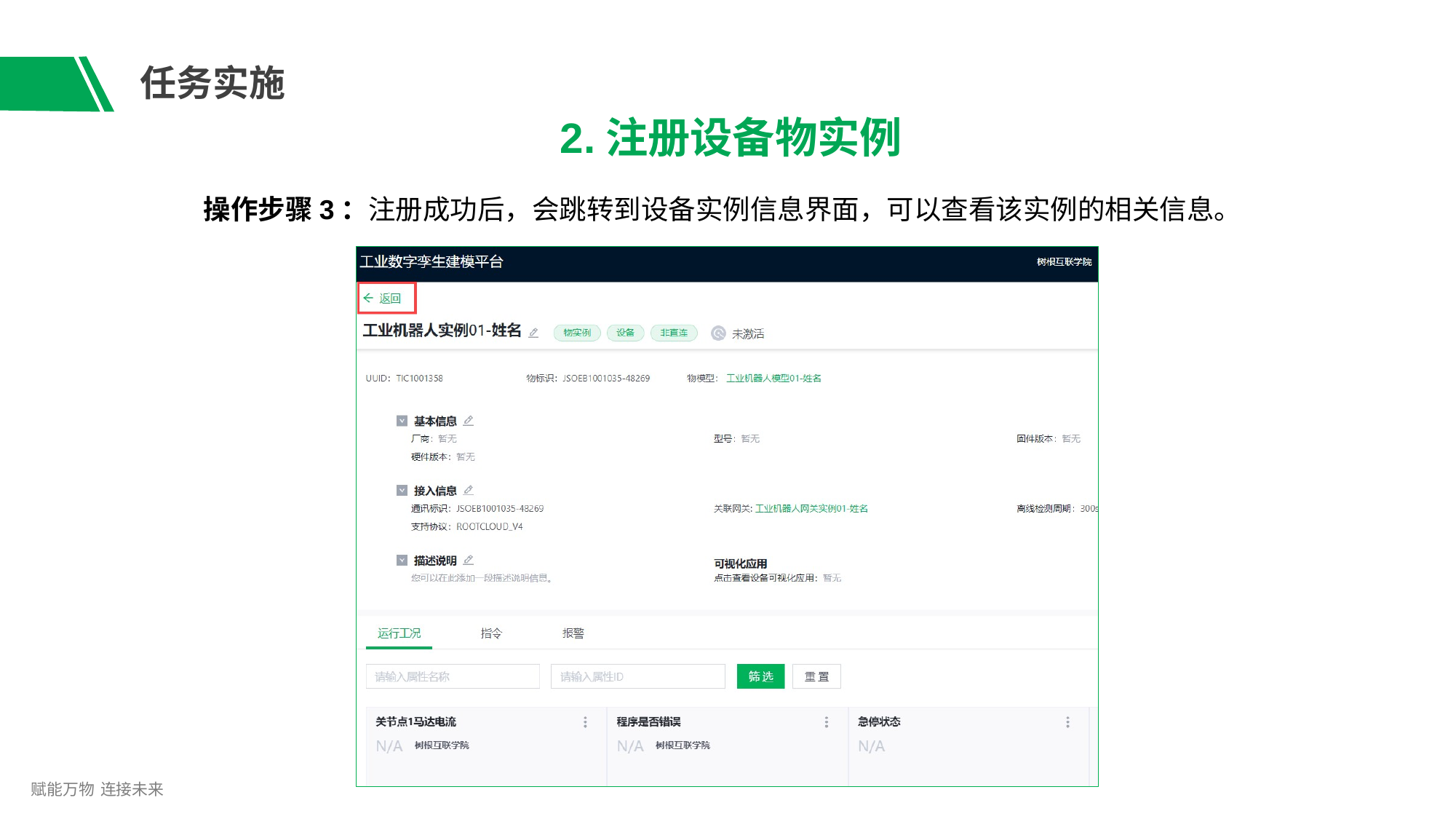

# 任务实施
2.注册设备物实例
操作步骤3：注册成功后，会跳转到设备实例信息界面，可以查看该实例的相关信息。

赋能万物 连接未来